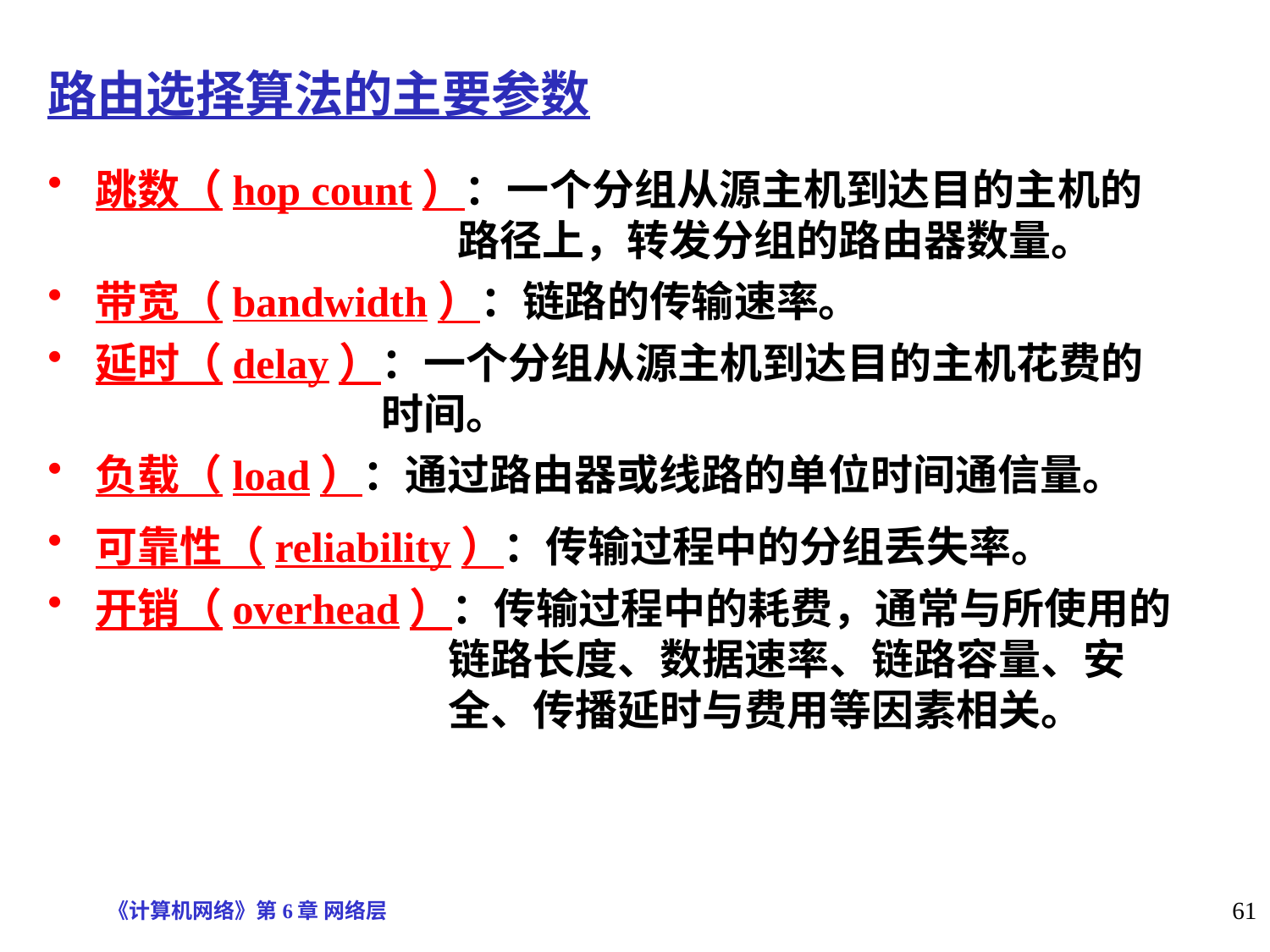

路由选择算法的主要参数

跳数（hop count）：一个分组从源主机到达目的主机的
                                          路径上，转发分组的路由器数量。
带宽（bandwidth）：链路的传输速率。
延时（delay）：一个分组从源主机到达目的主机花费的
                                  时间。
负载（load）：通过路由器或线路的单位时间通信量。
可靠性（reliability）：传输过程中的分组丢失率。
开销（overhead）：传输过程中的耗费，通常与所使用的
                                         链路长度、数据速率、链路容量、安
                                         全、传播延时与费用等因素相关。

《计算机网络》第6章 网络层
61